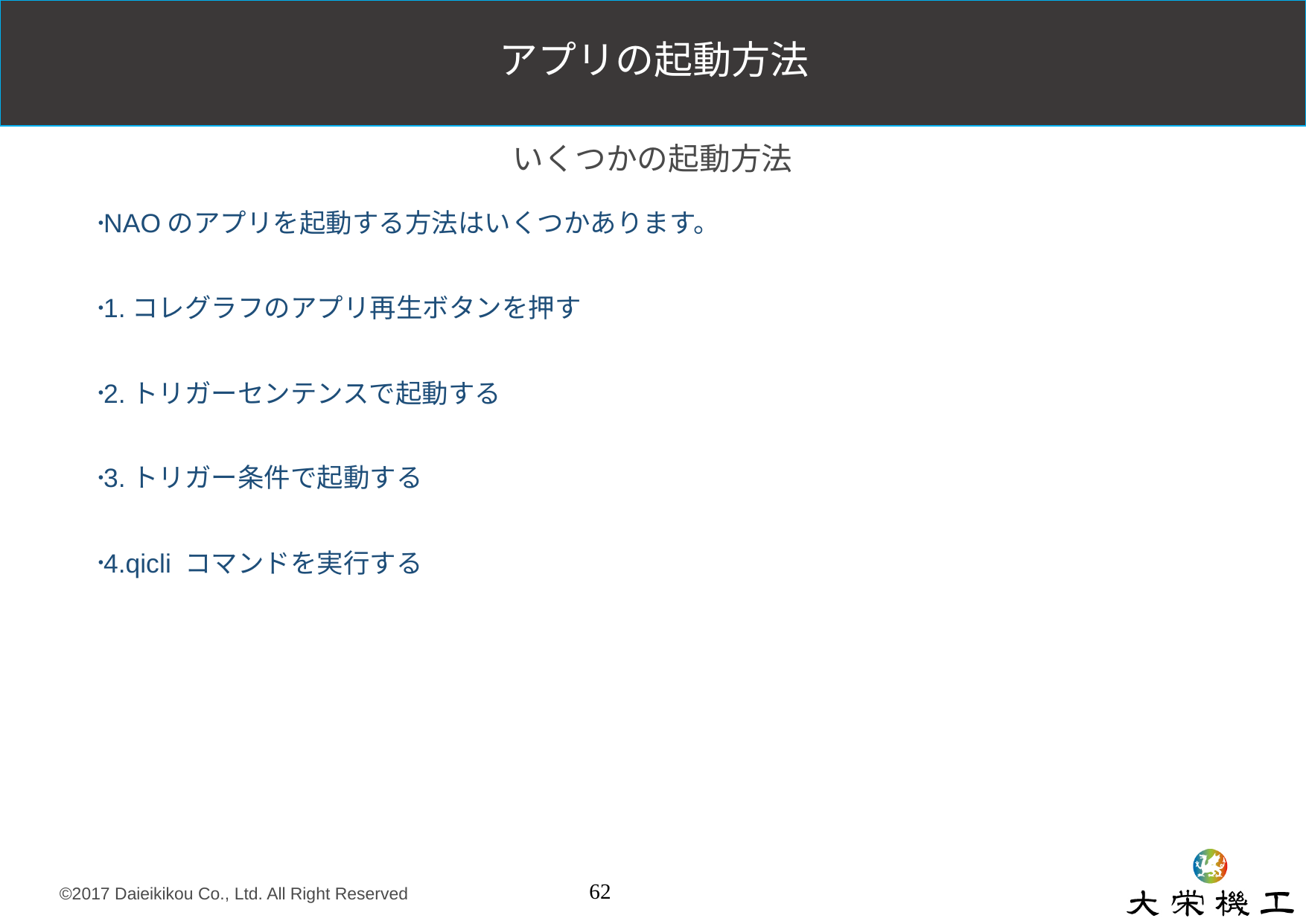

アプリの起動方法
# いくつかの起動方法
NAOのアプリを起動する方法はいくつかあります。

1.コレグラフのアプリ再生ボタンを押す

2.トリガーセンテンスで起動する

3.トリガー条件で起動する

4.qicli コマンドを実行する
62